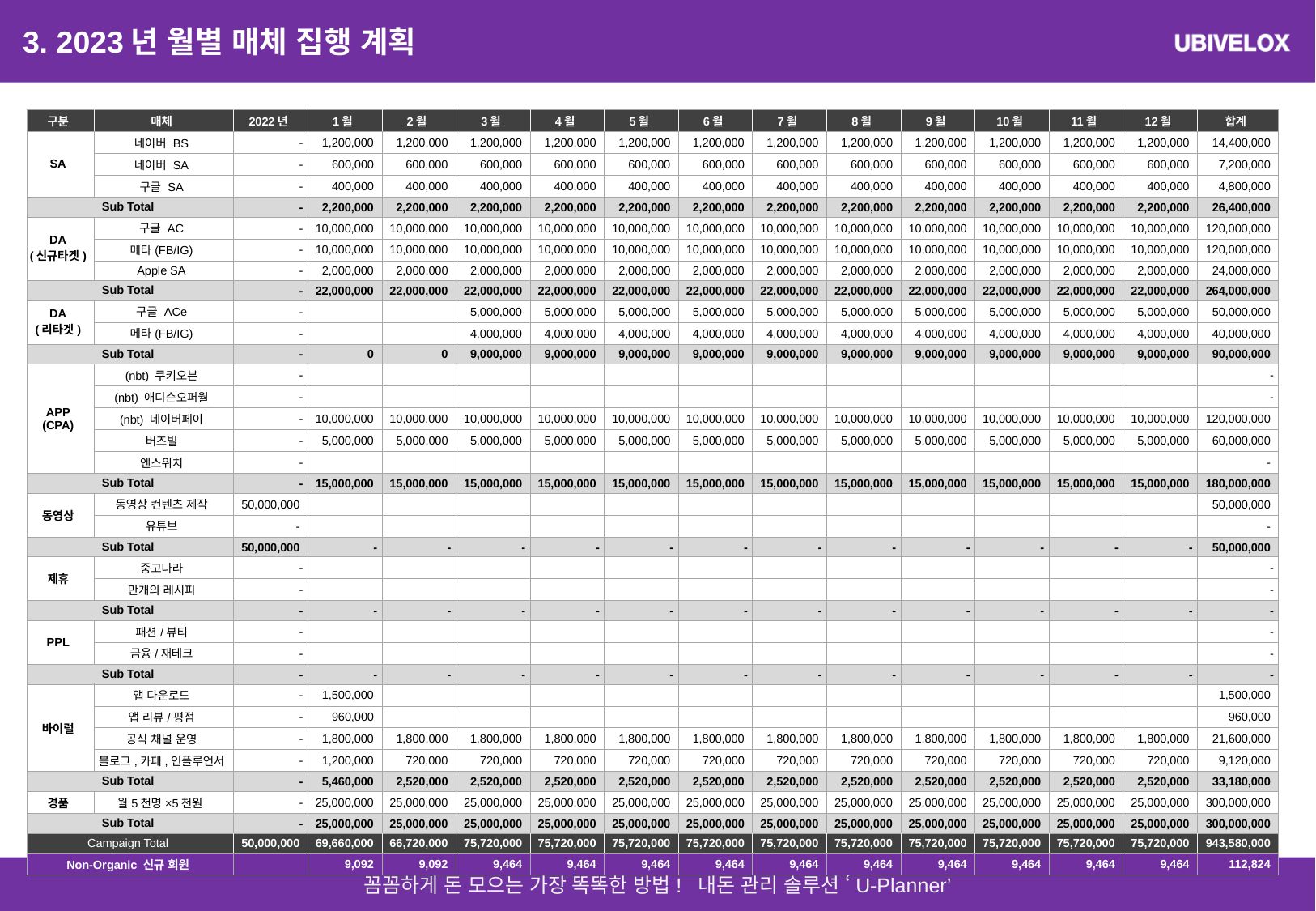

# 3. 2023년 월별 매체 집행 계획
| 구분 | 매체 | 2022년 | 1월 | 2월 | 3월 | 4월 | 5월 | 6월 | 7월 | 8월 | 9월 | 10월 | 11월 | 12월 | 합계 |
| --- | --- | --- | --- | --- | --- | --- | --- | --- | --- | --- | --- | --- | --- | --- | --- |
| SA | 네이버 BS | - | 1,200,000 | 1,200,000 | 1,200,000 | 1,200,000 | 1,200,000 | 1,200,000 | 1,200,000 | 1,200,000 | 1,200,000 | 1,200,000 | 1,200,000 | 1,200,000 | 14,400,000 |
|  | 네이버 SA | - | 600,000 | 600,000 | 600,000 | 600,000 | 600,000 | 600,000 | 600,000 | 600,000 | 600,000 | 600,000 | 600,000 | 600,000 | 7,200,000 |
|  | 구글 SA | - | 400,000 | 400,000 | 400,000 | 400,000 | 400,000 | 400,000 | 400,000 | 400,000 | 400,000 | 400,000 | 400,000 | 400,000 | 4,800,000 |
| Sub Total |  | - | 2,200,000 | 2,200,000 | 2,200,000 | 2,200,000 | 2,200,000 | 2,200,000 | 2,200,000 | 2,200,000 | 2,200,000 | 2,200,000 | 2,200,000 | 2,200,000 | 26,400,000 |
| DA (신규타겟) | 구글 AC | - | 10,000,000 | 10,000,000 | 10,000,000 | 10,000,000 | 10,000,000 | 10,000,000 | 10,000,000 | 10,000,000 | 10,000,000 | 10,000,000 | 10,000,000 | 10,000,000 | 120,000,000 |
|  | 메타(FB/IG) | - | 10,000,000 | 10,000,000 | 10,000,000 | 10,000,000 | 10,000,000 | 10,000,000 | 10,000,000 | 10,000,000 | 10,000,000 | 10,000,000 | 10,000,000 | 10,000,000 | 120,000,000 |
|  | Apple SA | - | 2,000,000 | 2,000,000 | 2,000,000 | 2,000,000 | 2,000,000 | 2,000,000 | 2,000,000 | 2,000,000 | 2,000,000 | 2,000,000 | 2,000,000 | 2,000,000 | 24,000,000 |
| Sub Total |  | - | 22,000,000 | 22,000,000 | 22,000,000 | 22,000,000 | 22,000,000 | 22,000,000 | 22,000,000 | 22,000,000 | 22,000,000 | 22,000,000 | 22,000,000 | 22,000,000 | 264,000,000 |
| DA (리타겟) | 구글 ACe | - |  |  | 5,000,000 | 5,000,000 | 5,000,000 | 5,000,000 | 5,000,000 | 5,000,000 | 5,000,000 | 5,000,000 | 5,000,000 | 5,000,000 | 50,000,000 |
|  | 메타(FB/IG) | - |  |  | 4,000,000 | 4,000,000 | 4,000,000 | 4,000,000 | 4,000,000 | 4,000,000 | 4,000,000 | 4,000,000 | 4,000,000 | 4,000,000 | 40,000,000 |
| Sub Total |  | - | 0 | 0 | 9,000,000 | 9,000,000 | 9,000,000 | 9,000,000 | 9,000,000 | 9,000,000 | 9,000,000 | 9,000,000 | 9,000,000 | 9,000,000 | 90,000,000 |
| APP (CPA) | (nbt) 쿠키오븐 | - |  |  |  |  |  |  |  |  |  |  |  |  | - |
|  | (nbt) 애디슨오퍼월 | - |  |  |  |  |  |  |  |  |  |  |  |  | - |
|  | (nbt) 네이버페이 | - | 10,000,000 | 10,000,000 | 10,000,000 | 10,000,000 | 10,000,000 | 10,000,000 | 10,000,000 | 10,000,000 | 10,000,000 | 10,000,000 | 10,000,000 | 10,000,000 | 120,000,000 |
|  | 버즈빌 | - | 5,000,000 | 5,000,000 | 5,000,000 | 5,000,000 | 5,000,000 | 5,000,000 | 5,000,000 | 5,000,000 | 5,000,000 | 5,000,000 | 5,000,000 | 5,000,000 | 60,000,000 |
|  | 엔스위치 | - |  |  |  |  |  |  |  |  |  |  |  |  | - |
| Sub Total |  | - | 15,000,000 | 15,000,000 | 15,000,000 | 15,000,000 | 15,000,000 | 15,000,000 | 15,000,000 | 15,000,000 | 15,000,000 | 15,000,000 | 15,000,000 | 15,000,000 | 180,000,000 |
| 동영상 | 동영상 컨텐츠 제작 | 50,000,000 |  |  |  |  |  |  |  |  |  |  |  |  | 50,000,000 |
|  | 유튜브 | - |  |  |  |  |  |  |  |  |  |  |  |  | - |
| Sub Total |  | 50,000,000 | - | - | - | - | - | - | - | - | - | - | - | - | 50,000,000 |
| 제휴 | 중고나라 | - |  |  |  |  |  |  |  |  |  |  |  |  | - |
|  | 만개의 레시피 | - |  |  |  |  |  |  |  |  |  |  |  |  | - |
| Sub Total |  | - | - | - | - | - | - | - | - | - | - | - | - | - | - |
| PPL | 패션/뷰티 | - |  |  |  |  |  |  |  |  |  |  |  |  | - |
|  | 금융/재테크 | - |  |  |  |  |  |  |  |  |  |  |  |  | - |
| Sub Total |  | - | - | - | - | - | - | - | - | - | - | - | - | - | - |
| 바이럴 | 앱 다운로드 | - | 1,500,000 |  |  |  |  |  |  |  |  |  |  |  | 1,500,000 |
|  | 앱 리뷰/평점 | - | 960,000 |  |  |  |  |  |  |  |  |  |  |  | 960,000 |
|  | 공식 채널 운영 | - | 1,800,000 | 1,800,000 | 1,800,000 | 1,800,000 | 1,800,000 | 1,800,000 | 1,800,000 | 1,800,000 | 1,800,000 | 1,800,000 | 1,800,000 | 1,800,000 | 21,600,000 |
|  | 블로그,카페,인플루언서 | - | 1,200,000 | 720,000 | 720,000 | 720,000 | 720,000 | 720,000 | 720,000 | 720,000 | 720,000 | 720,000 | 720,000 | 720,000 | 9,120,000 |
| Sub Total |  | - | 5,460,000 | 2,520,000 | 2,520,000 | 2,520,000 | 2,520,000 | 2,520,000 | 2,520,000 | 2,520,000 | 2,520,000 | 2,520,000 | 2,520,000 | 2,520,000 | 33,180,000 |
| 경품 | 월5천명×5천원 | - | 25,000,000 | 25,000,000 | 25,000,000 | 25,000,000 | 25,000,000 | 25,000,000 | 25,000,000 | 25,000,000 | 25,000,000 | 25,000,000 | 25,000,000 | 25,000,000 | 300,000,000 |
| Sub Total |  | - | 25,000,000 | 25,000,000 | 25,000,000 | 25,000,000 | 25,000,000 | 25,000,000 | 25,000,000 | 25,000,000 | 25,000,000 | 25,000,000 | 25,000,000 | 25,000,000 | 300,000,000 |
| Campaign Total |  | 50,000,000 | 69,660,000 | 66,720,000 | 75,720,000 | 75,720,000 | 75,720,000 | 75,720,000 | 75,720,000 | 75,720,000 | 75,720,000 | 75,720,000 | 75,720,000 | 75,720,000 | 943,580,000 |
| Non-Organic 신규 회원 |  |  | 9,092 | 9,092 | 9,464 | 9,464 | 9,464 | 9,464 | 9,464 | 9,464 | 9,464 | 9,464 | 9,464 | 9,464 | 112,824 |
5